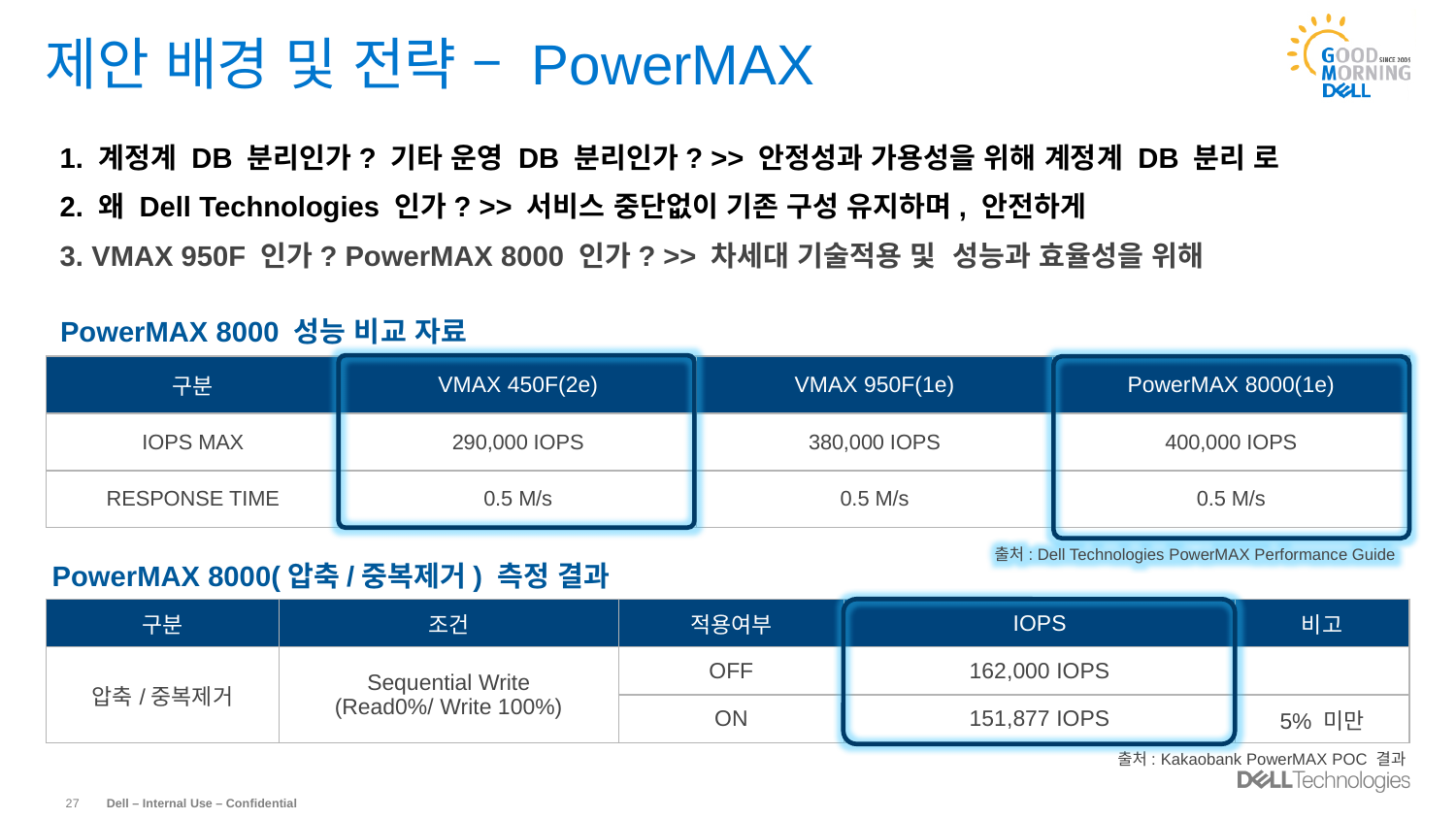

# 제안 배경 및 전략 – PowerMAX
1. 계정계 DB 분리인가? 기타 운영 DB 분리인가? >> 안정성과 가용성을 위해 계정계 DB 분리 로
2. 왜 Dell Technologies 인가? >> 서비스 중단없이 기존 구성 유지하며, 안전하게
3. VMAX 950F 인가? PowerMAX 8000 인가? >> 차세대 기술적용 및  성능과 효율성을 위해
PowerMAX 8000 성능 비교 자료

| 구분 | VMAX 450F(2e) | VMAX 950F(1e) | PowerMAX 8000(1e) |
| --- | --- | --- | --- |
| IOPS MAX | 290,000 IOPS | 380,000 IOPS | 400,000 IOPS |
| RESPONSE TIME | 0.5 M/s | 0.5 M/s | 0.5 M/s |
출처: Dell Technologies PowerMAX Performance Guide
PowerMAX 8000(압축/중복제거) 측정 결과

| 구분 | 조건 | 적용여부 | IOPS | 비고 |
| --- | --- | --- | --- | --- |
| 압축/중복제거 | Sequential Write (Read0%/ Write 100%) | OFF | 162,000 IOPS |  |
|  |  | ON | 151,877 IOPS | 5% 미만 |
출처: Kakaobank PowerMAX POC 결과